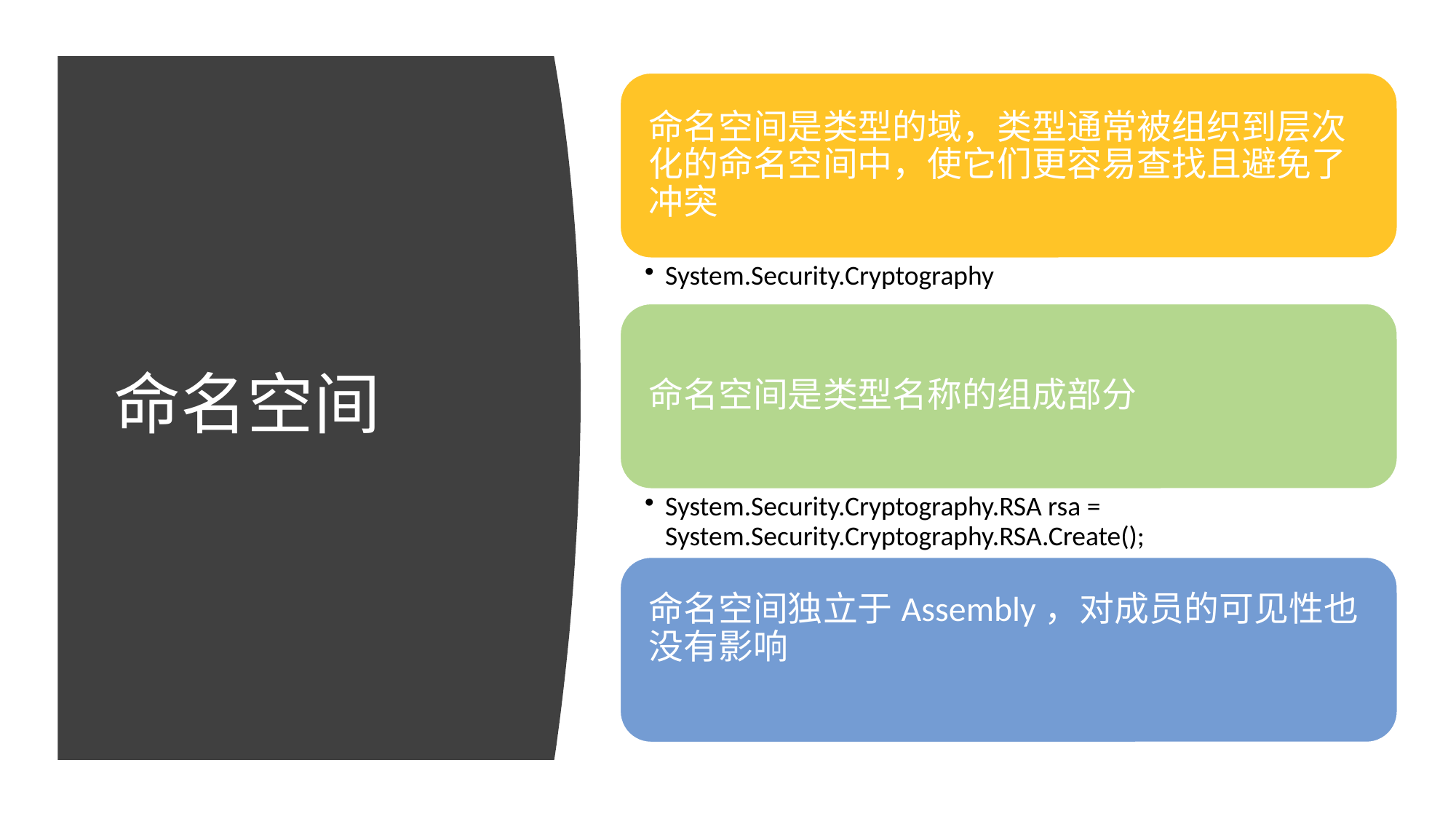

命名空间是类型的域，类型通常被组织到层次化的命名空间中，使它们更容易查找且避免了冲突
System.Security.Cryptography
命名空间是类型名称的组成部分
System.Security.Cryptography.RSA rsa = System.Security.Cryptography.RSA.Create();
命名空间独立于Assembly，对成员的可见性也没有影响

# 命名空间